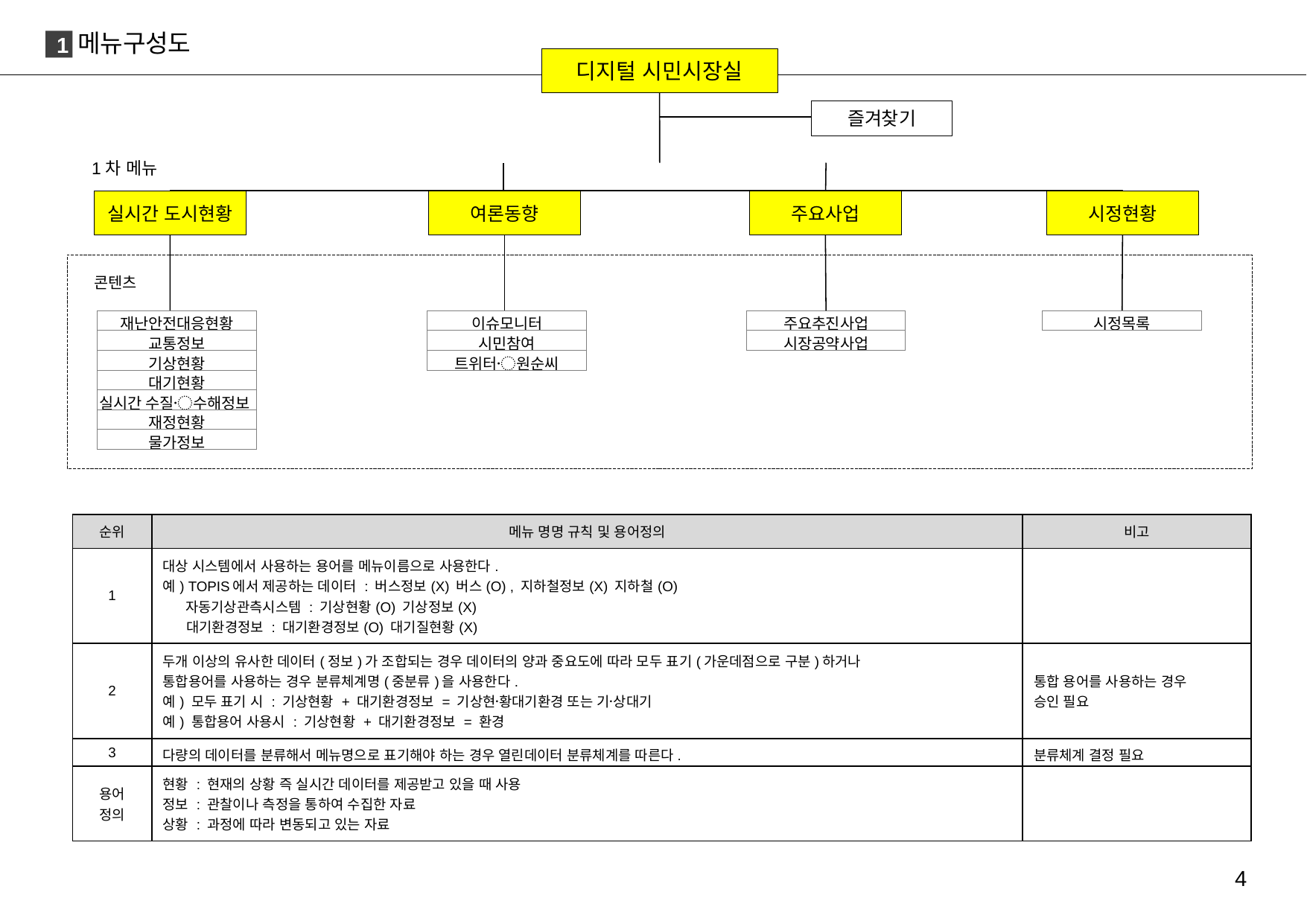

메뉴구성도
1
디지털 시민시장실
즐겨찾기
1차 메뉴
실시간 도시현황
여론동향
시정현황
주요사업

 콘텐츠
| 재난안전대응현황 |
| --- |
| 교통정보 |
| 기상현황 |
| 대기현황 |
| 실시간 수질〮수해정보 |
| 재정현황 |
| 물가정보 |
| 이슈모니터 |
| --- |
| 시민참여 |
| 트위터〮원순씨 |
| 주요추진사업 |
| --- |
| 시장공약사업 |
| 시정목록 |
| --- |
| 순위 | 메뉴 명명 규칙 및 용어정의 | 비고 |
| --- | --- | --- |
| 1 | 대상 시스템에서 사용하는 용어를 메뉴이름으로 사용한다. 예) TOPIS에서 제공하는 데이터 : 버스정보(X) 버스(O) , 지하철정보(X) 지하철(O) 자동기상관측시스템 : 기상현황(O) 기상정보(X) 대기환경정보 : 대기환경정보(O) 대기질현황(X) |  |
| 2 | 두개 이상의 유사한 데이터(정보)가 조합되는 경우 데이터의 양과 중요도에 따라 모두 표기(가운데점으로 구분)하거나 통합용어를 사용하는 경우 분류체계명(중분류)을 사용한다. 예) 모두 표기 시 : 기상현황 + 대기환경정보 = 기상현황〮대기환경 또는 기상〮대기 예) 통합용어 사용시 : 기상현황 + 대기환경정보 = 환경 | 통합 용어를 사용하는 경우 승인 필요 |
| 3 | 다량의 데이터를 분류해서 메뉴명으로 표기해야 하는 경우 열린데이터 분류체계를 따른다. | 분류체계 결정 필요 |
| 용어 정의 | 현황 : 현재의 상황 즉 실시간 데이터를 제공받고 있을 때 사용 정보 : 관찰이나 측정을 통하여 수집한 자료 상황 : 과정에 따라 변동되고 있는 자료 |  |